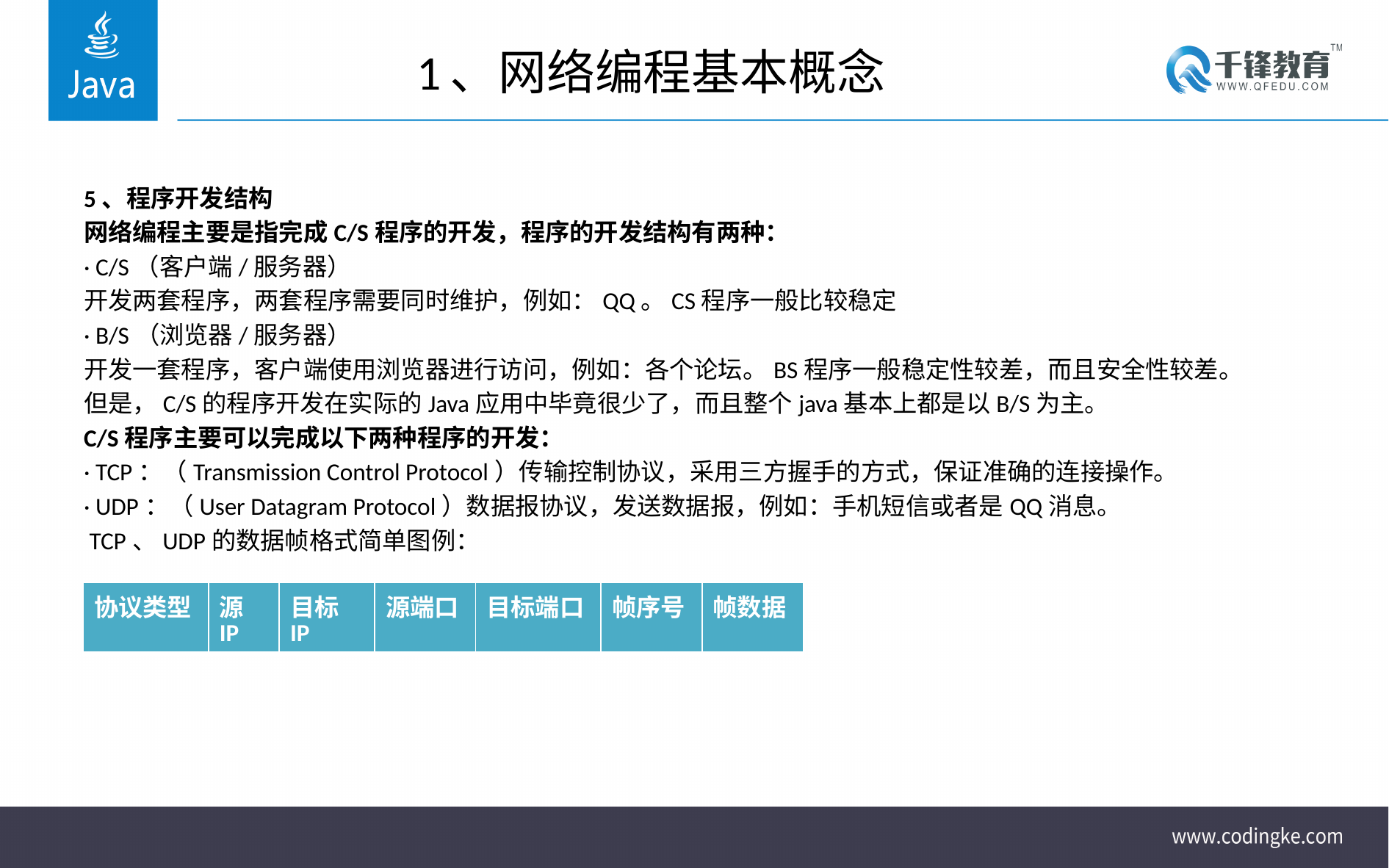

# 1、网络编程基本概念
5、程序开发结构
网络编程主要是指完成C/S程序的开发，程序的开发结构有两种：
· C/S（客户端/服务器）
开发两套程序，两套程序需要同时维护，例如：QQ。CS程序一般比较稳定
· B/S（浏览器/服务器）
开发一套程序，客户端使用浏览器进行访问，例如：各个论坛。BS程序一般稳定性较差，而且安全性较差。
但是，C/S的程序开发在实际的Java应用中毕竟很少了，而且整个java基本上都是以B/S为主。
C/S程序主要可以完成以下两种程序的开发：
· TCP：（Transmission Control Protocol）传输控制协议，采用三方握手的方式，保证准确的连接操作。
· UDP：（User Datagram Protocol）数据报协议，发送数据报，例如：手机短信或者是QQ消息。
 TCP、UDP的数据帧格式简单图例：

其中协议类型用于区分TCP、UDP
| 协议类型 | 源IP | 目标IP | 源端口 | 目标端口 | 帧序号 | 帧数据 |
| --- | --- | --- | --- | --- | --- | --- |